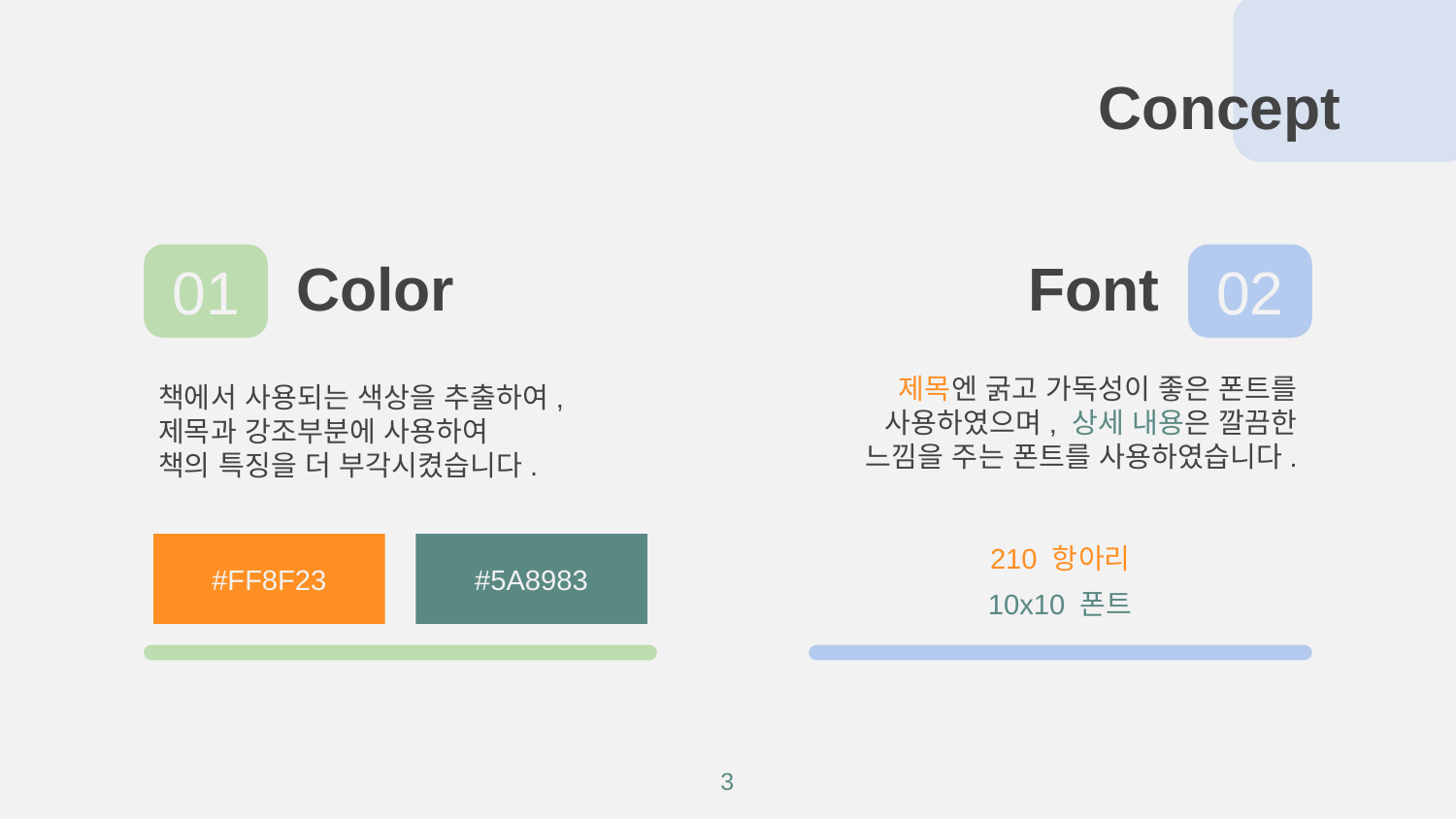

Concept
01
02

Color
Font
제목엔 굵고 가독성이 좋은 폰트를
사용하였으며, 상세 내용은 깔끔한 느낌을 주는 폰트를 사용하였습니다.
책에서 사용되는 색상을 추출하여,
제목과 강조부분에 사용하여
책의 특징을 더 부각시켰습니다.
#FF8F23
#5A8983
210 항아리
10x10 폰트

3